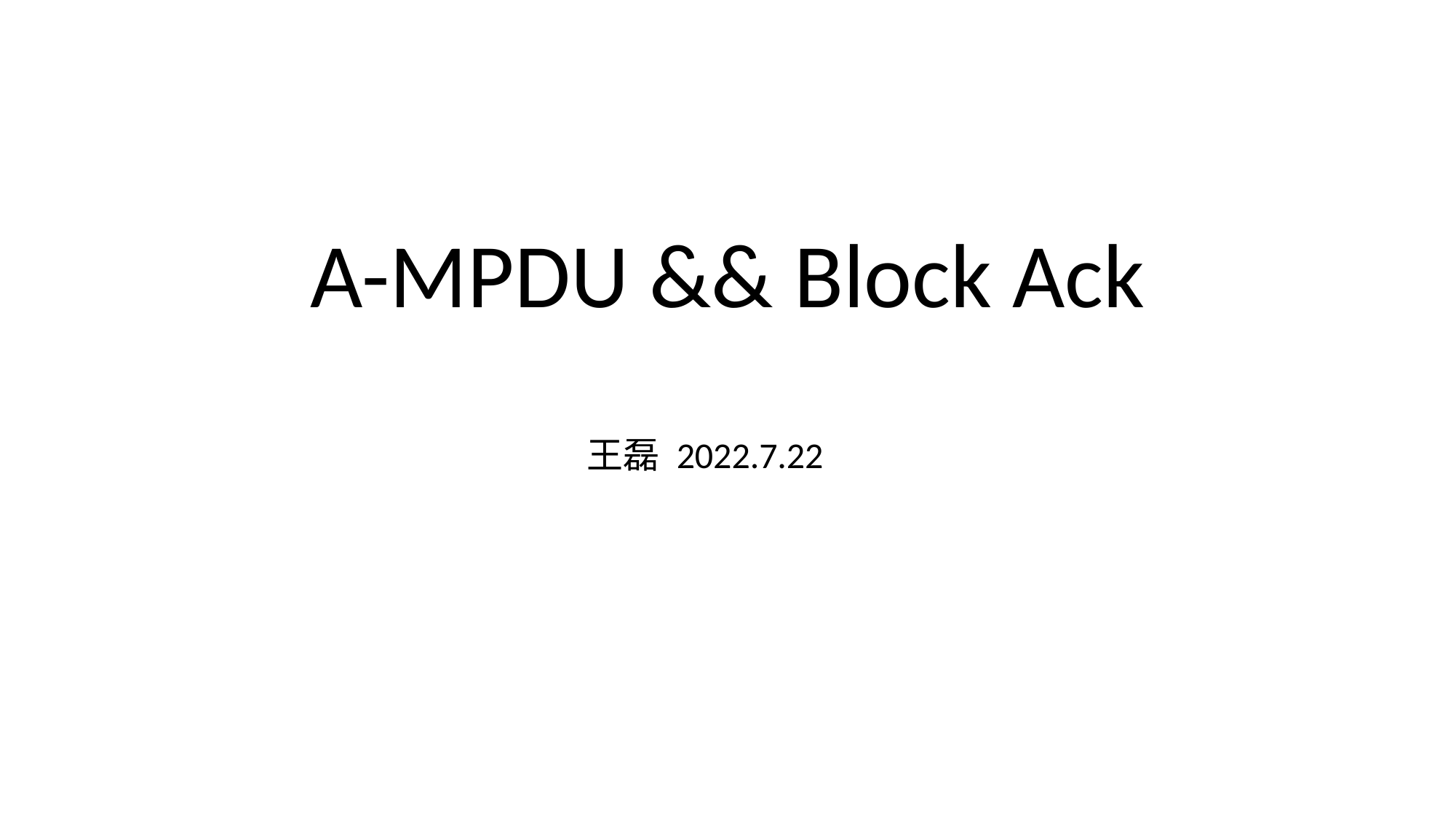

# A-MPDU && Block Ack
王磊 2022.7.22